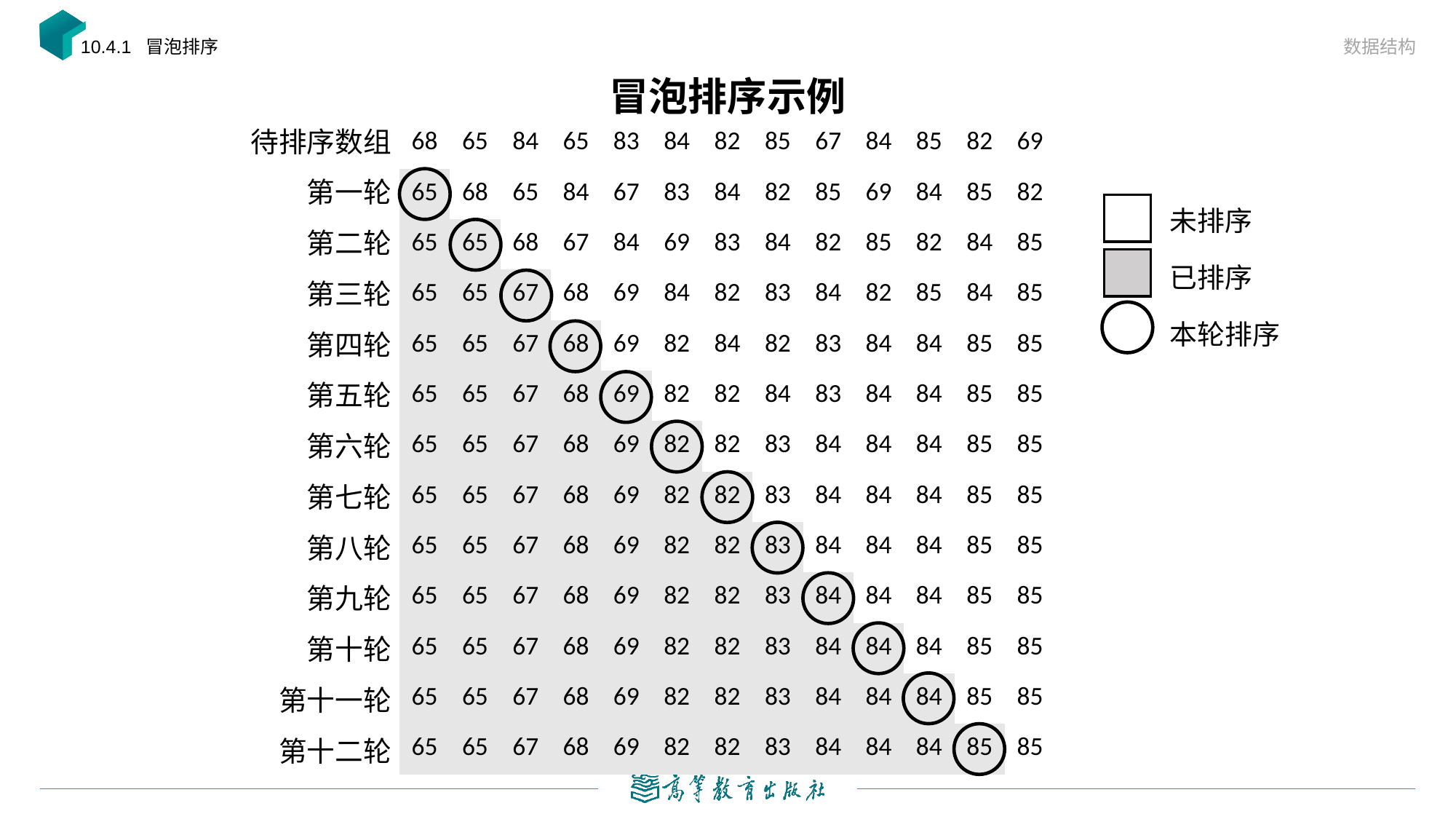

数据结构
10.4.1  冒泡排序
# 冒泡排序示例
| 68 | 65 | 84 | 65 | 83 | 84 | 82 | 85 | 67 | 84 | 85 | 82 | 69 |
| --- | --- | --- | --- | --- | --- | --- | --- | --- | --- | --- | --- | --- |
| 65 | 68 | 65 | 84 | 67 | 83 | 84 | 82 | 85 | 69 | 84 | 85 | 82 |
| 65 | 65 | 68 | 67 | 84 | 69 | 83 | 84 | 82 | 85 | 82 | 84 | 85 |
| 65 | 65 | 67 | 68 | 69 | 84 | 82 | 83 | 84 | 82 | 85 | 84 | 85 |
| 65 | 65 | 67 | 68 | 69 | 82 | 84 | 82 | 83 | 84 | 84 | 85 | 85 |
| 65 | 65 | 67 | 68 | 69 | 82 | 82 | 84 | 83 | 84 | 84 | 85 | 85 |
| 65 | 65 | 67 | 68 | 69 | 82 | 82 | 83 | 84 | 84 | 84 | 85 | 85 |
| 65 | 65 | 67 | 68 | 69 | 82 | 82 | 83 | 84 | 84 | 84 | 85 | 85 |
| 65 | 65 | 67 | 68 | 69 | 82 | 82 | 83 | 84 | 84 | 84 | 85 | 85 |
| 65 | 65 | 67 | 68 | 69 | 82 | 82 | 83 | 84 | 84 | 84 | 85 | 85 |
| 65 | 65 | 67 | 68 | 69 | 82 | 82 | 83 | 84 | 84 | 84 | 85 | 85 |
| 65 | 65 | 67 | 68 | 69 | 82 | 82 | 83 | 84 | 84 | 84 | 85 | 85 |
| 65 | 65 | 67 | 68 | 69 | 82 | 82 | 83 | 84 | 84 | 84 | 85 | 85 |

待排序数组
第一轮
第二轮
第三轮
第四轮
第五轮
第六轮
第七轮
第八轮
第九轮
第十轮
第十一轮
第十二轮
未排序
已排序
本轮排序